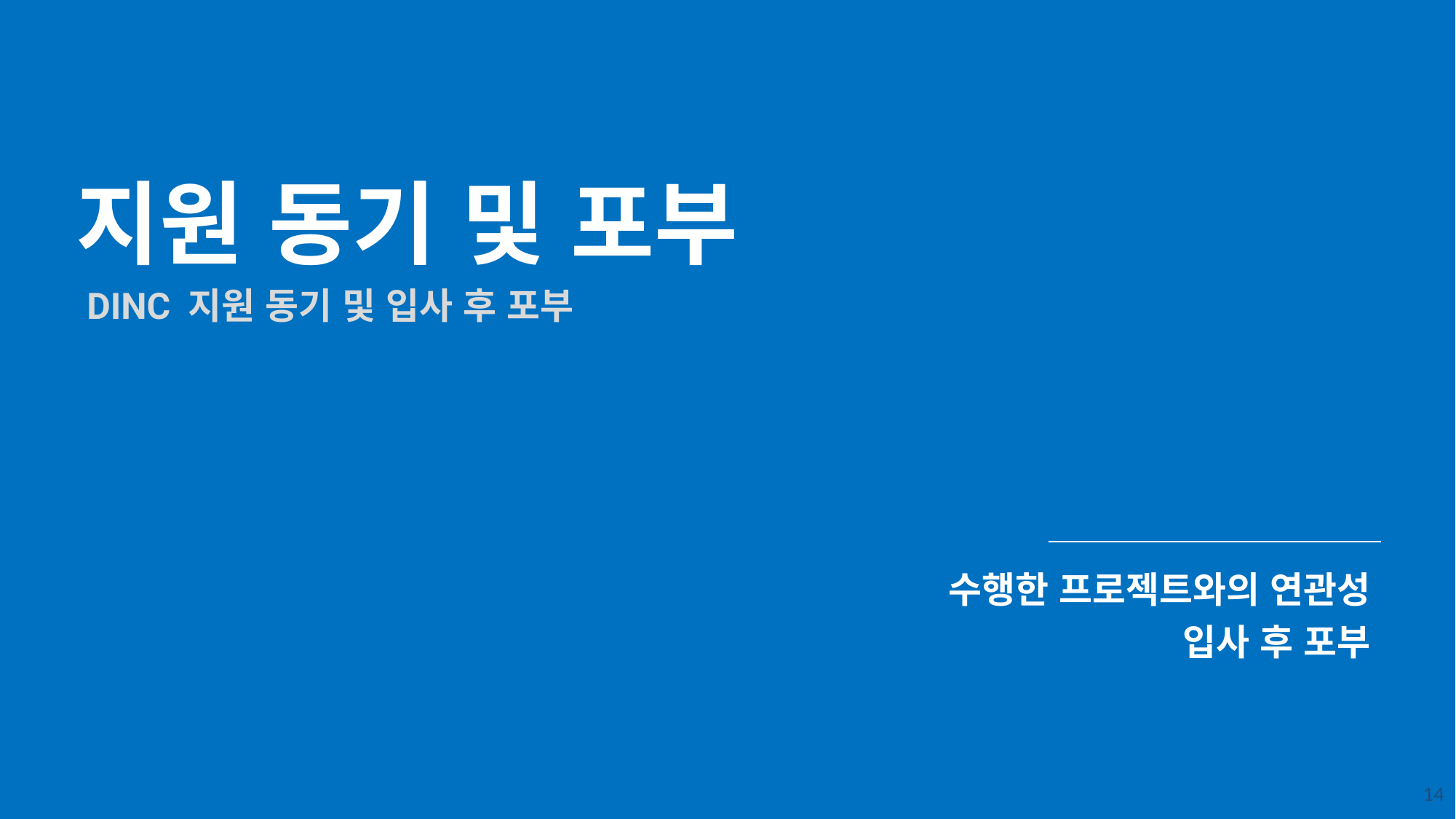

지원 동기 및 포부
DINC 지원 동기 및 입사 후 포부
수행한 프로젝트와의 연관성
입사 후 포부
14